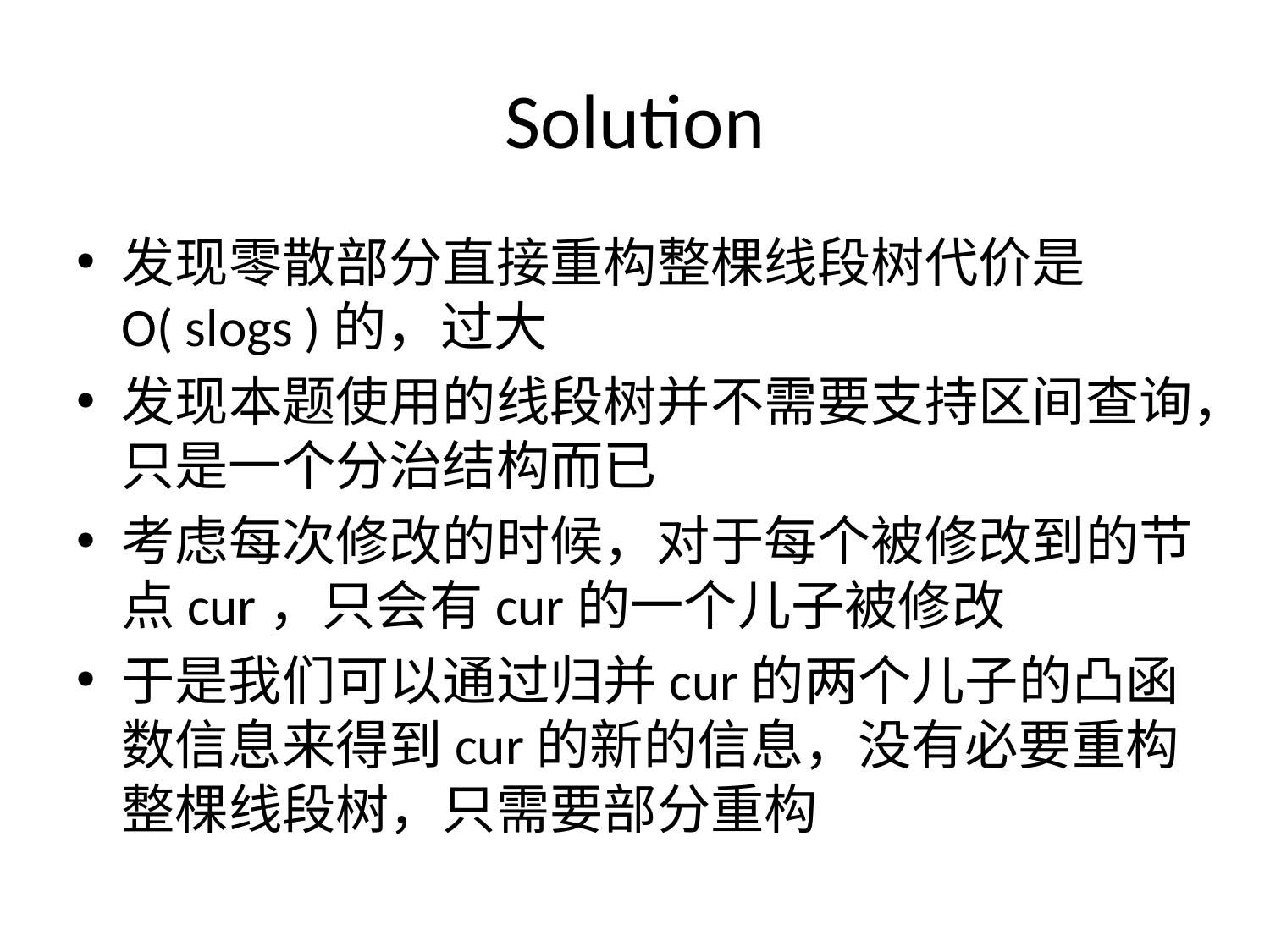

# Solution
发现零散部分直接重构整棵线段树代价是O( slogs )的，过大
发现本题使用的线段树并不需要支持区间查询，只是一个分治结构而已
考虑每次修改的时候，对于每个被修改到的节点cur，只会有cur的一个儿子被修改
于是我们可以通过归并cur的两个儿子的凸函数信息来得到cur的新的信息，没有必要重构整棵线段树，只需要部分重构